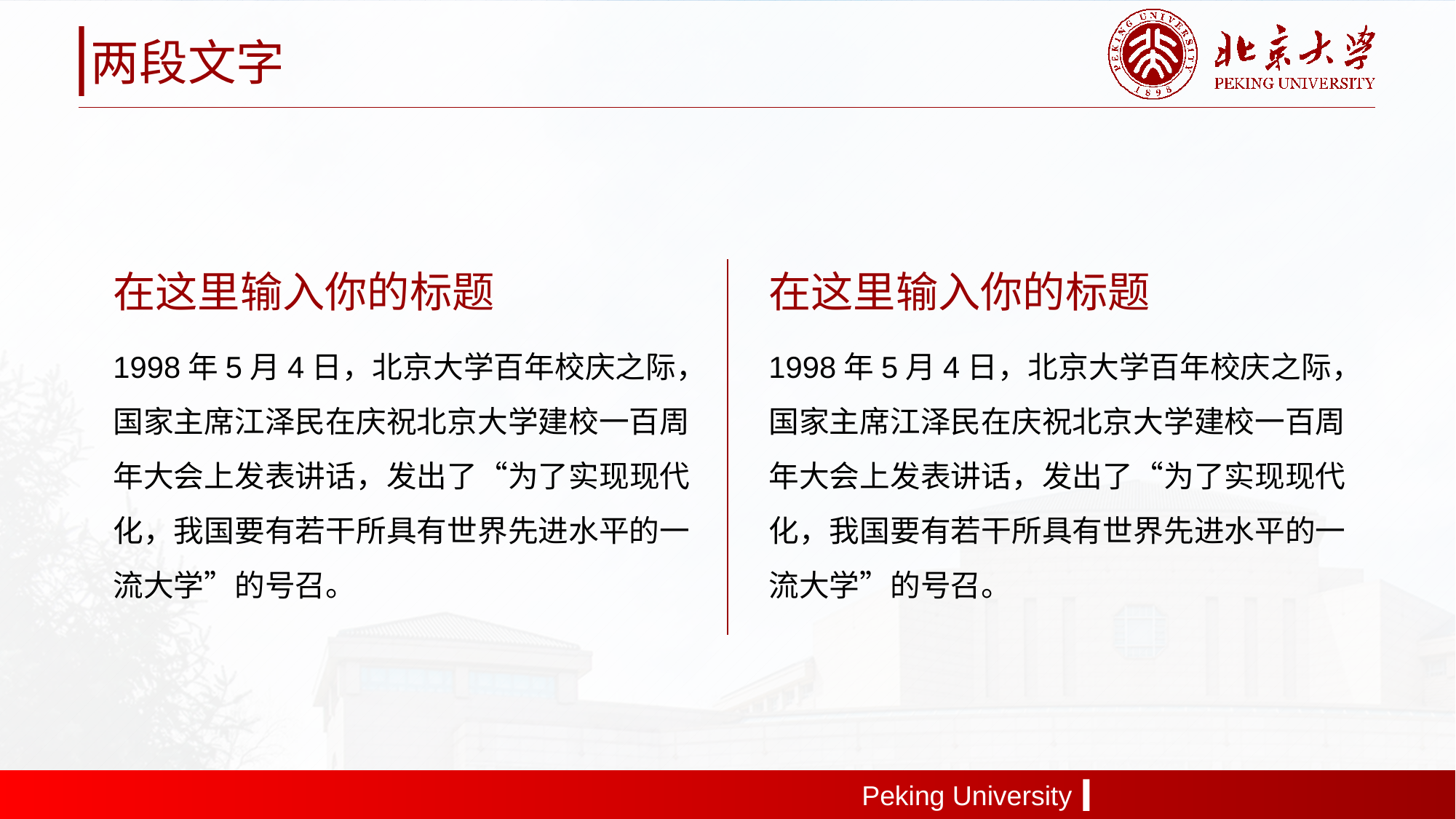

两段文字

在这里输入你的标题
1998年5月4日，北京大学百年校庆之际，国家主席江泽民在庆祝北京大学建校一百周年大会上发表讲话，发出了“为了实现现代化，我国要有若干所具有世界先进水平的一流大学”的号召。
在这里输入你的标题
1998年5月4日，北京大学百年校庆之际，国家主席江泽民在庆祝北京大学建校一百周年大会上发表讲话，发出了“为了实现现代化，我国要有若干所具有世界先进水平的一流大学”的号召。